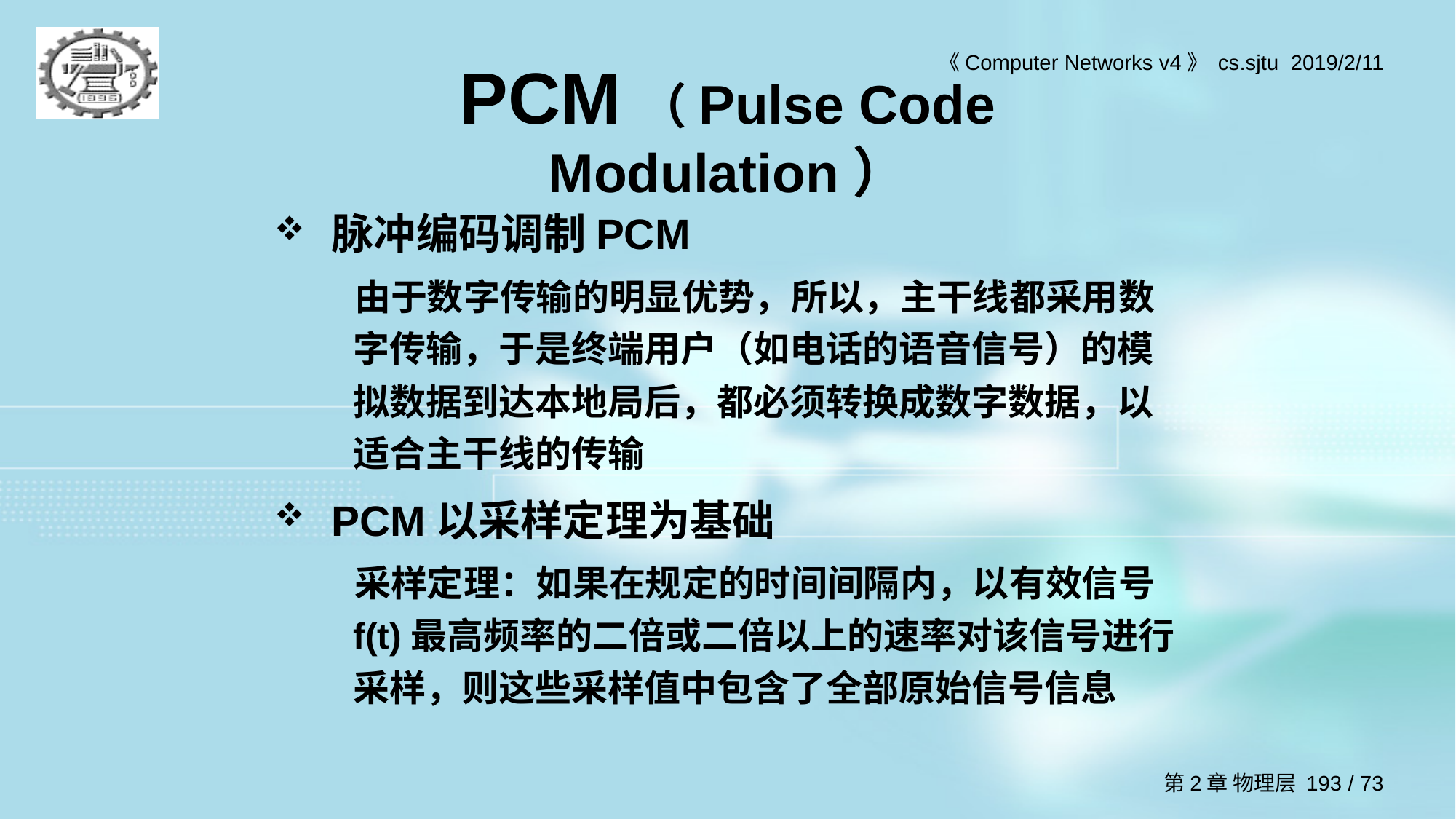

# PCM（Pulse Code Modulation）
脉冲编码调制PCM
由于数字传输的明显优势，所以，主干线都采用数字传输，于是终端用户（如电话的语音信号）的模拟数据到达本地局后，都必须转换成数字数据，以适合主干线的传输
PCM以采样定理为基础
采样定理：如果在规定的时间间隔内，以有效信号f(t)最高频率的二倍或二倍以上的速率对该信号进行采样，则这些采样值中包含了全部原始信号信息